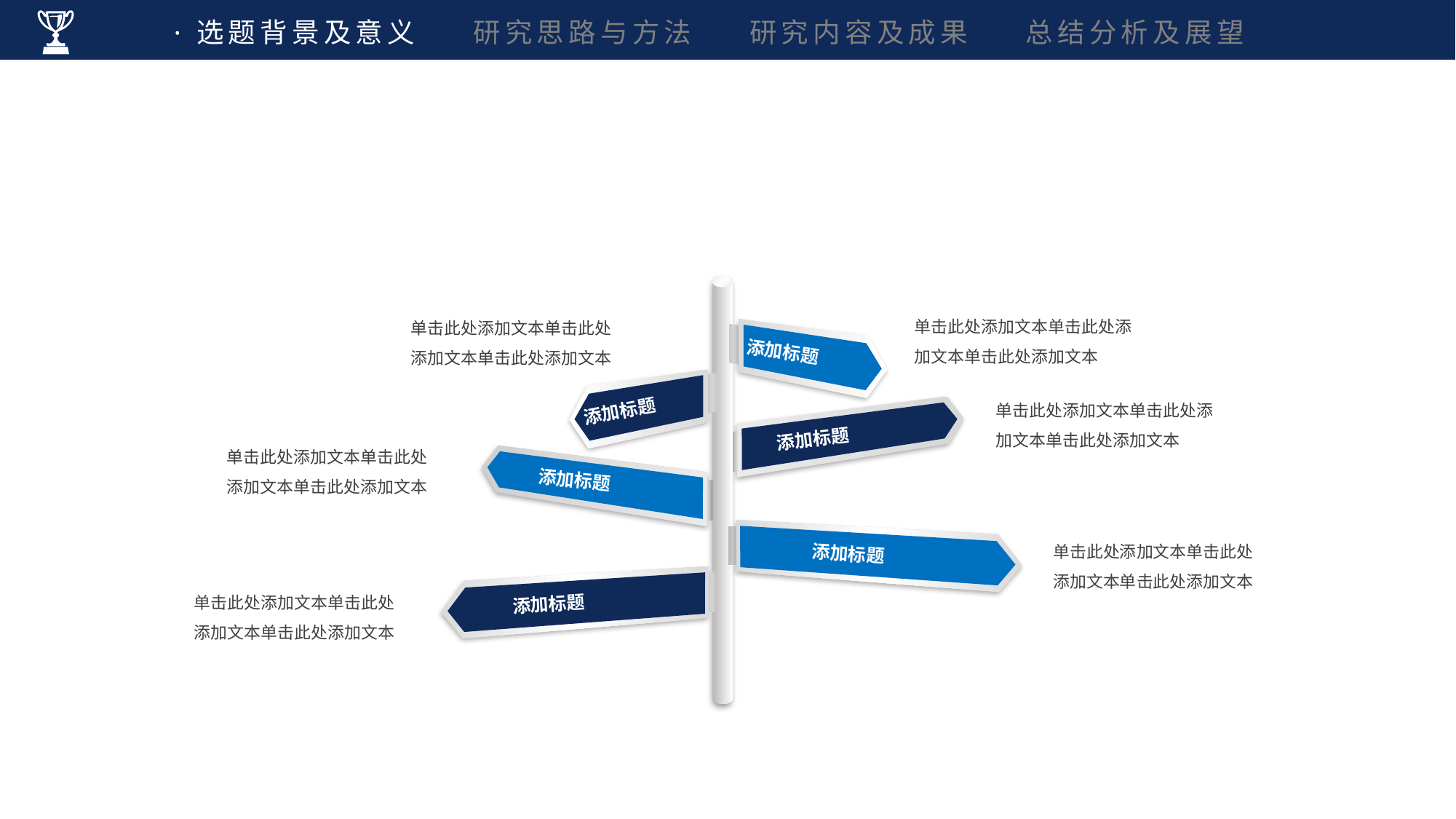

·选题背景及意义     研究思路与方法     研究内容及成果     总结分析及展望

单击此处添加文本单击此处添加文本单击此处添加文本
单击此处添加文本单击此处添加文本单击此处添加文本

添加标题

单击此处添加文本单击此处添加文本单击此处添加文本
添加标题

添加标题
单击此处添加文本单击此处添加文本单击此处添加文本

添加标题

单击此处添加文本单击此处添加文本单击此处添加文本
添加标题

单击此处添加文本单击此处添加文本单击此处添加文本
添加标题